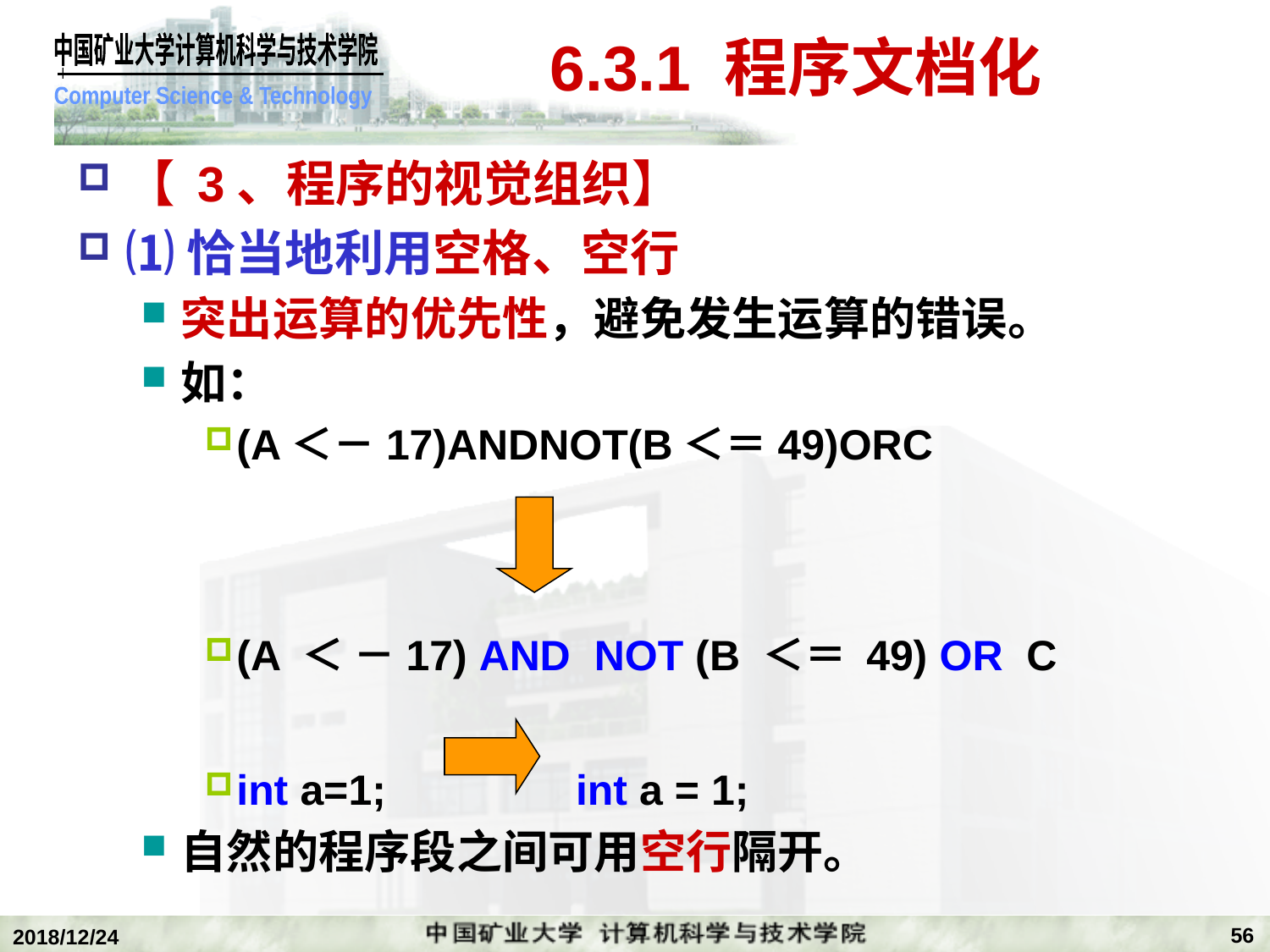

# 6.3.1 程序文档化
【 3、程序的视觉组织】
⑴恰当地利用空格、空行
突出运算的优先性，避免发生运算的错误。
如：
(A＜－17)ANDNOT(B＜＝49)ORC

(A ＜ －17) AND  NOT (B ＜＝ 49) OR  C

int a=1;                int a = 1;
自然的程序段之间可用空行隔开。

56
2018/12/24